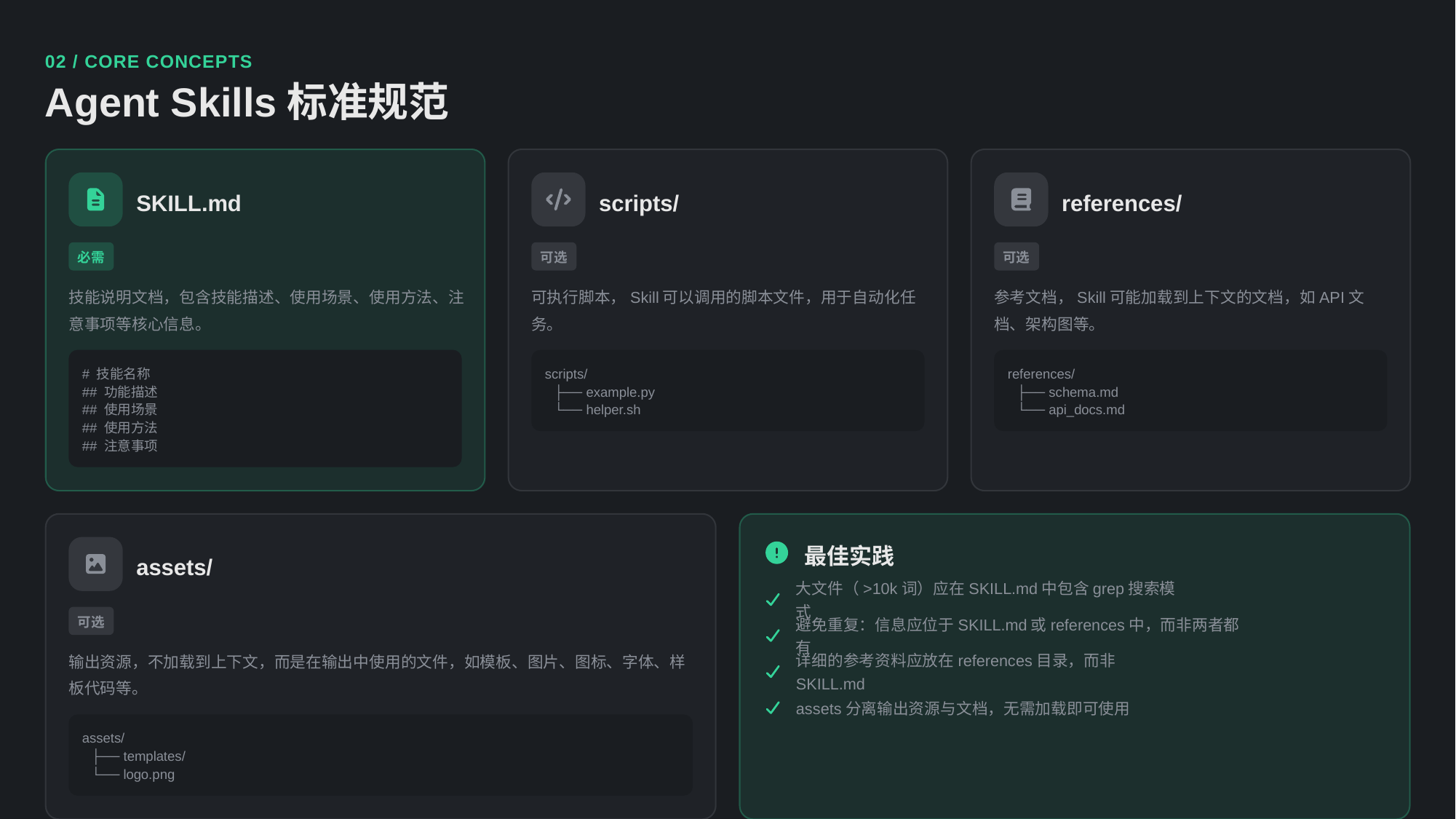

02 / CORE CONCEPTS
Agent Skills标准规范

SKILL.md
scripts/
references/

必需

可选

可选
技能说明文档，包含技能描述、使用场景、使用方法、注意事项等核心信息。
可执行脚本，Skill可以调用的脚本文件，用于自动化任务。
参考文档，Skill可能加载到上下文的文档，如API文档、架构图等。

# 技能名称
scripts/
references/
## 功能描述
├── example.py
├── schema.md
## 使用场景
└── helper.sh
└── api_docs.md
## 使用方法
## 注意事项

最佳实践

assets/

大文件（>10k词）应在SKILL.md中包含grep搜索模式

可选
避免重复：信息应位于SKILL.md或references中，而非两者都有

输出资源，不加载到上下文，而是在输出中使用的文件，如模板、图片、图标、字体、样板代码等。
详细的参考资料应放在references目录，而非SKILL.md

assets分离输出资源与文档，无需加载即可使用

assets/
├── templates/
└── logo.png